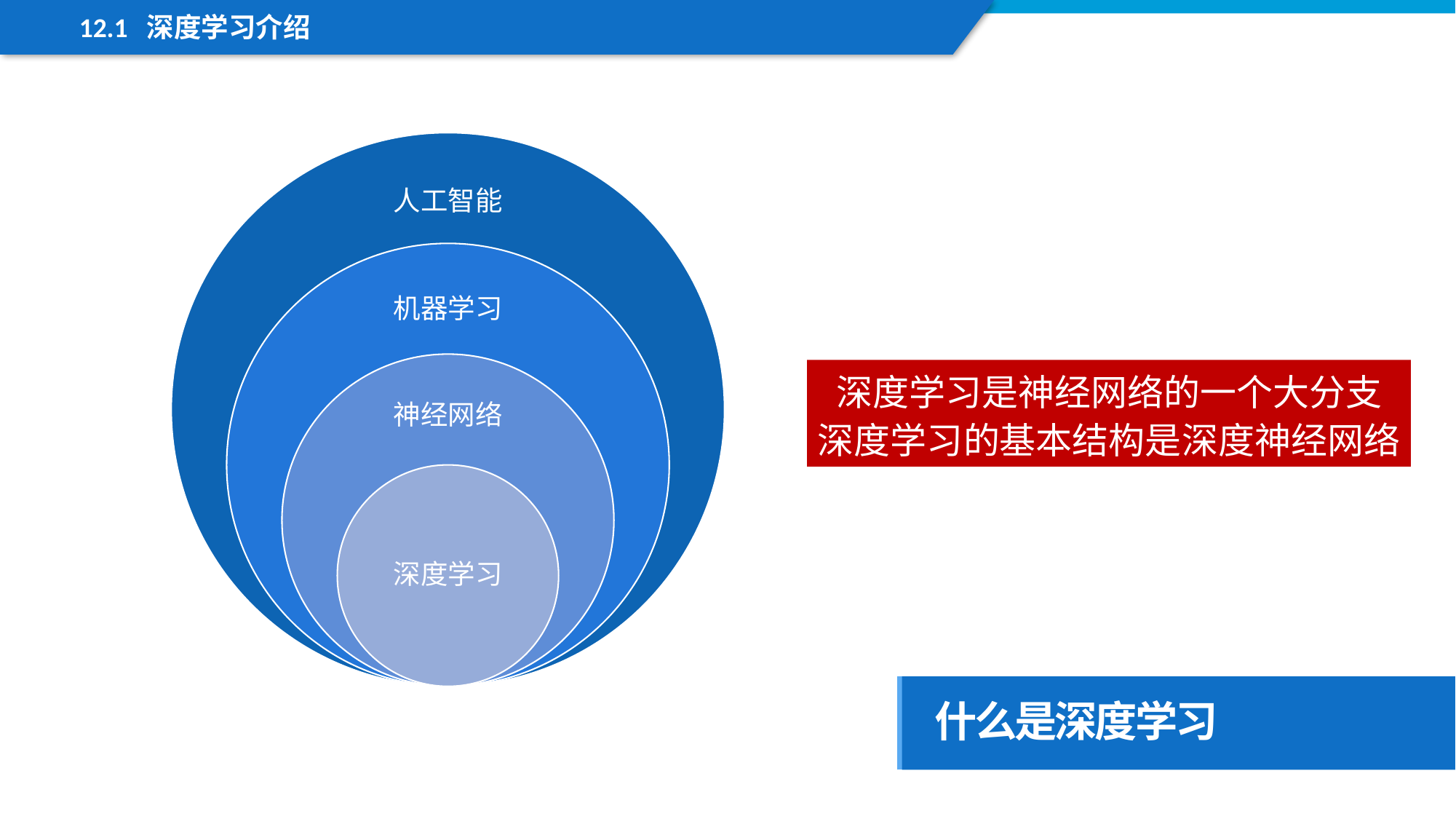

12.1  深度学习介绍
人工智能
机器学习
神经网络
深度学习
深度学习是神经网络的一个大分支
深度学习的基本结构是深度神经网络
什么是深度学习